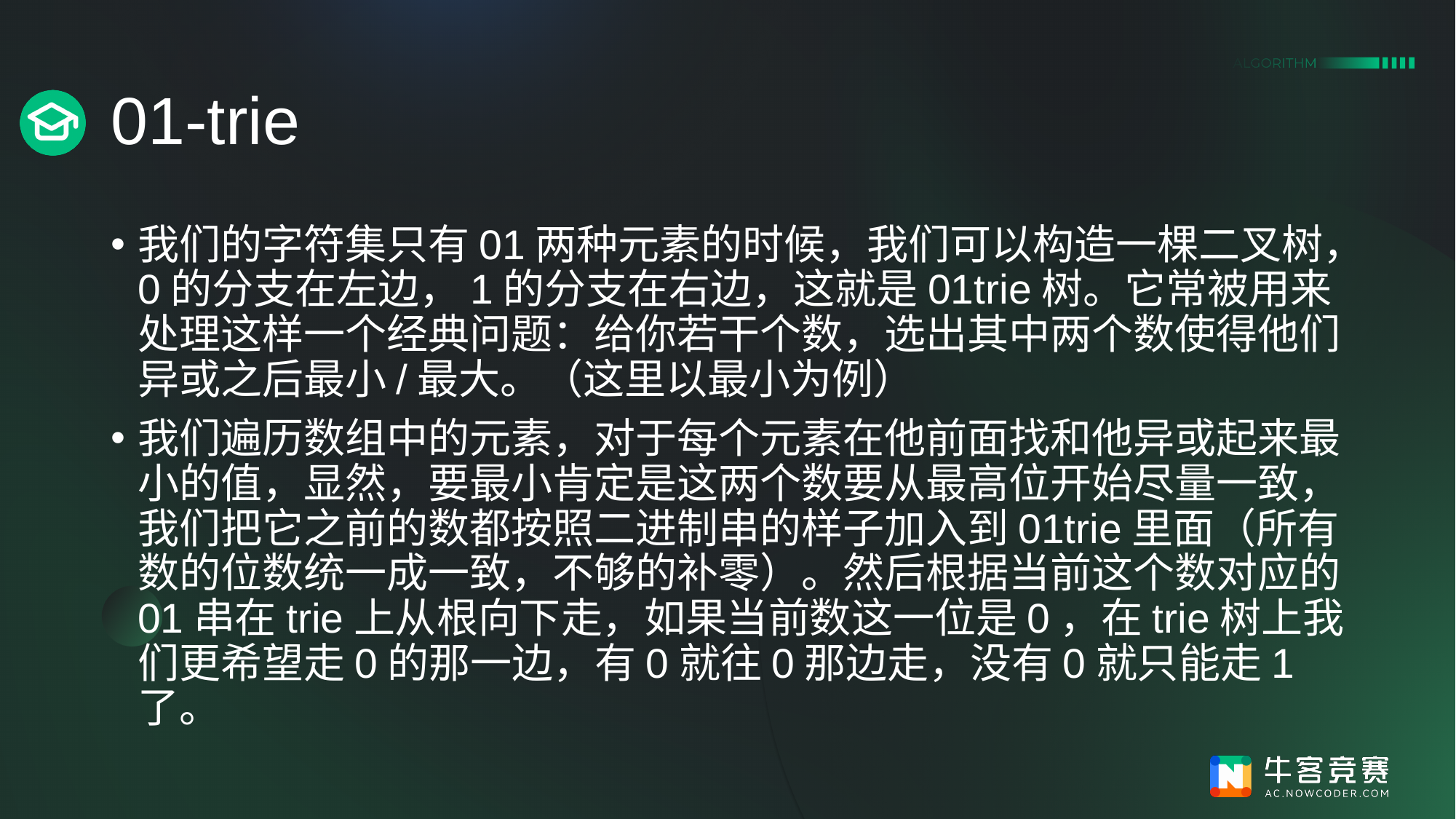

# 01-trie
我们的字符集只有01两种元素的时候，我们可以构造一棵二叉树，0的分支在左边，1的分支在右边，这就是01trie树。它常被用来处理这样一个经典问题：给你若干个数，选出其中两个数使得他们异或之后最小/最大。（这里以最小为例）
我们遍历数组中的元素，对于每个元素在他前面找和他异或起来最小的值，显然，要最小肯定是这两个数要从最高位开始尽量一致，我们把它之前的数都按照二进制串的样子加入到01trie里面（所有数的位数统一成一致，不够的补零）。然后根据当前这个数对应的01串在trie上从根向下走，如果当前数这一位是0，在trie树上我们更希望走0的那一边，有0就往0那边走，没有0就只能走1了。